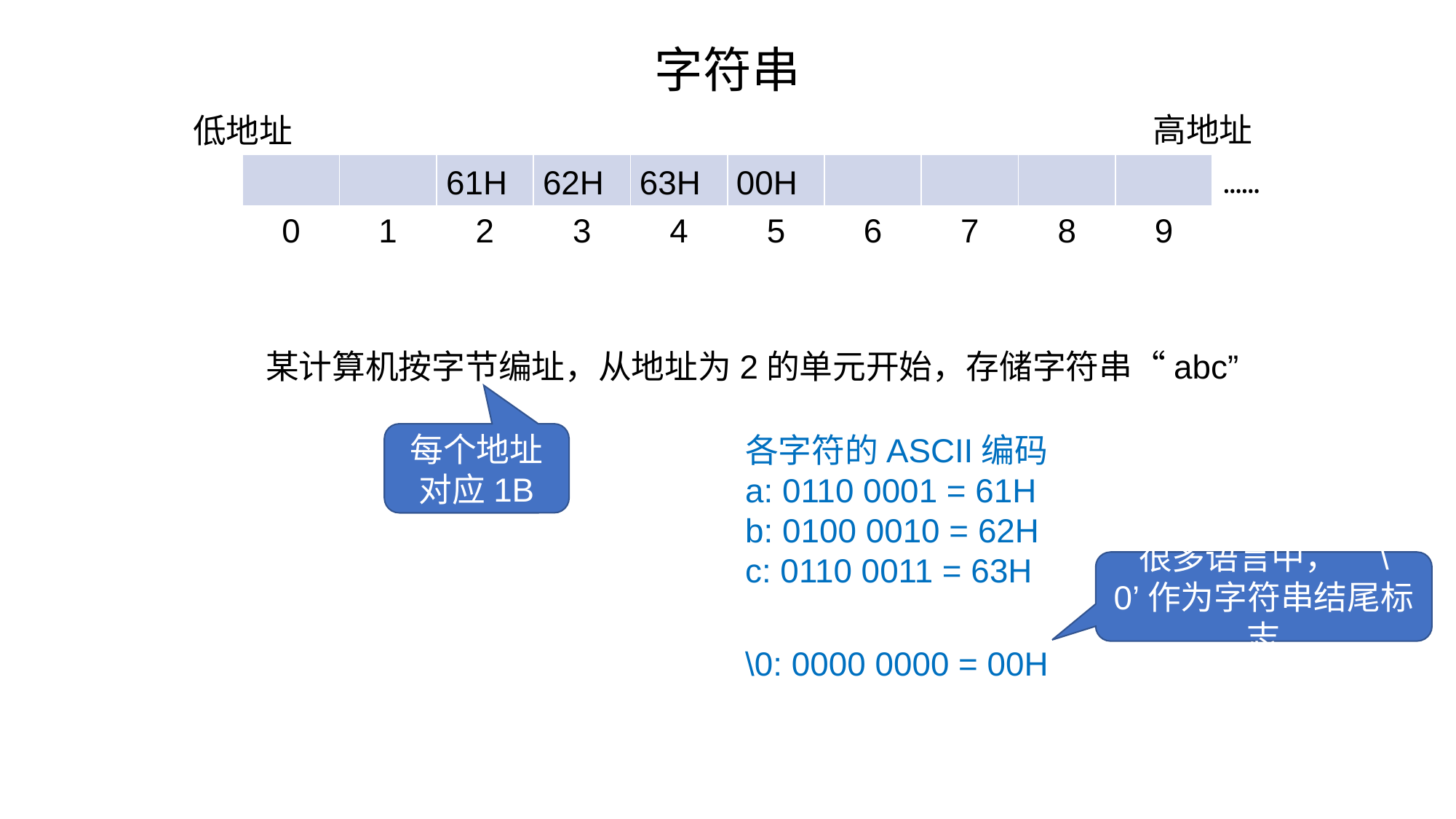

字符串
高地址
低地址
|  |  |  |  |  |  |  |  |  |  |
| --- | --- | --- | --- | --- | --- | --- | --- | --- | --- |
| 0 | 1 | 2 | 3 | 4 | 5 | 6 | 7 | 8 | 9 |
61H
62H
63H
00H
……
某计算机按字节编址，从地址为2的单元开始，存储字符串“abc”
每个地址对应1B
各字符的ASCII编码
a: 0110 0001 = 61H
b: 0100 0010 = 62H
c: 0110 0011 = 63H
很多语言中，’\0’作为字符串结尾标志
\0: 0000 0000 = 00H